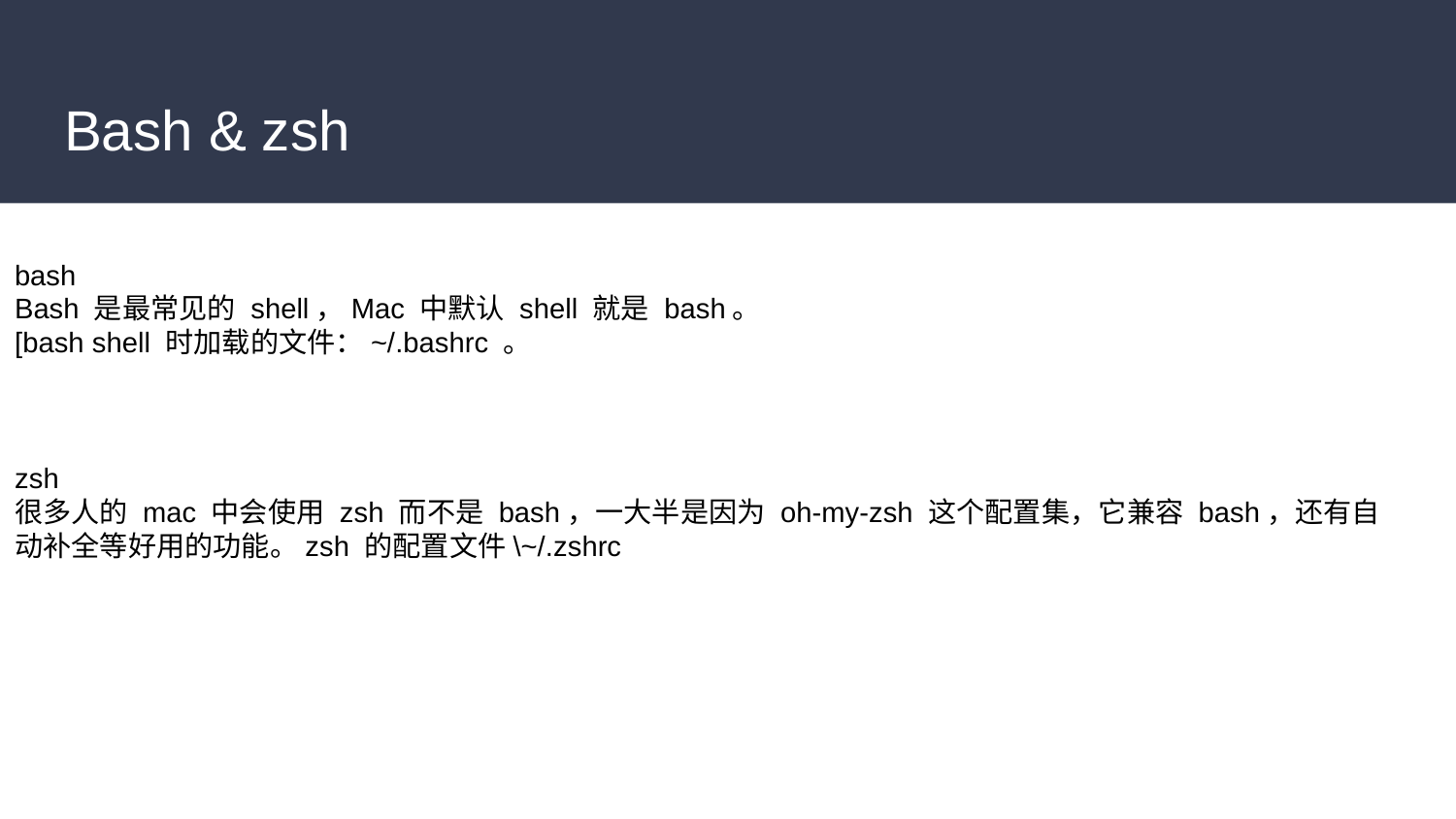

# Bash & zsh
bash
Bash 是最常见的 shell，Mac 中默认 shell 就是 bash。
[bash shell 时加载的文件：~/.bashrc 。

zsh
很多人的 mac 中会使用 zsh 而不是 bash，一大半是因为 oh-my-zsh 这个配置集，它兼容 bash，还有自动补全等好用的功能。zsh 的配置文件\~/.zshrc